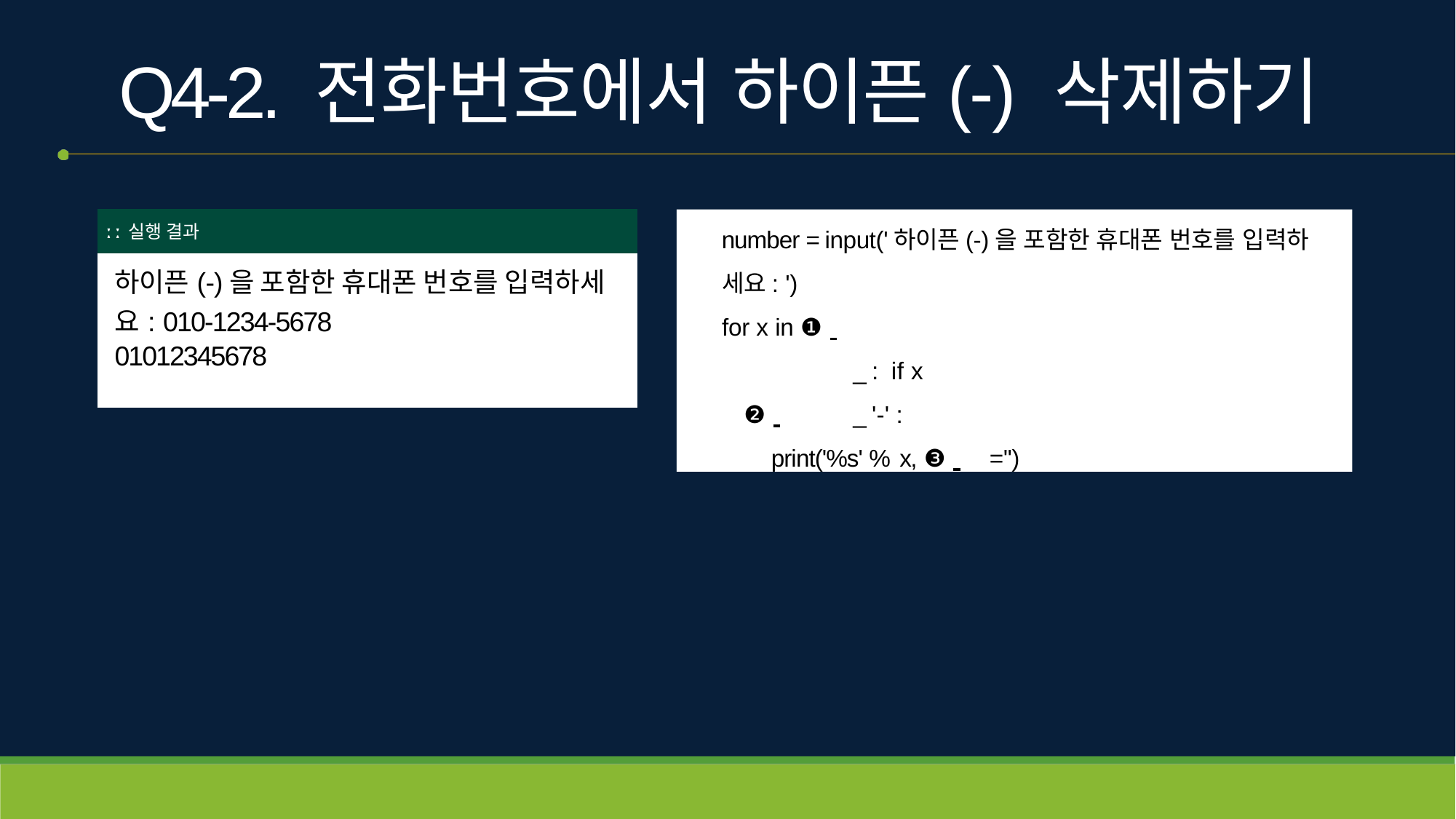

# Q4-2. 전화번호에서 하이픈(-) 삭제하기

| ː ː 실행 결과 |
| --- |
| 하이픈(-)을 포함한 휴대폰 번호를 입력하세 요: 010-1234-5678 01012345678 |
number = input('하이픈(-)을 포함한 휴대폰 번호를 입력하  세요: ')
for x in ❶ 		_ :  if x ❷ 	_ '-' :
print('%s' %  x, ❸ 	='')